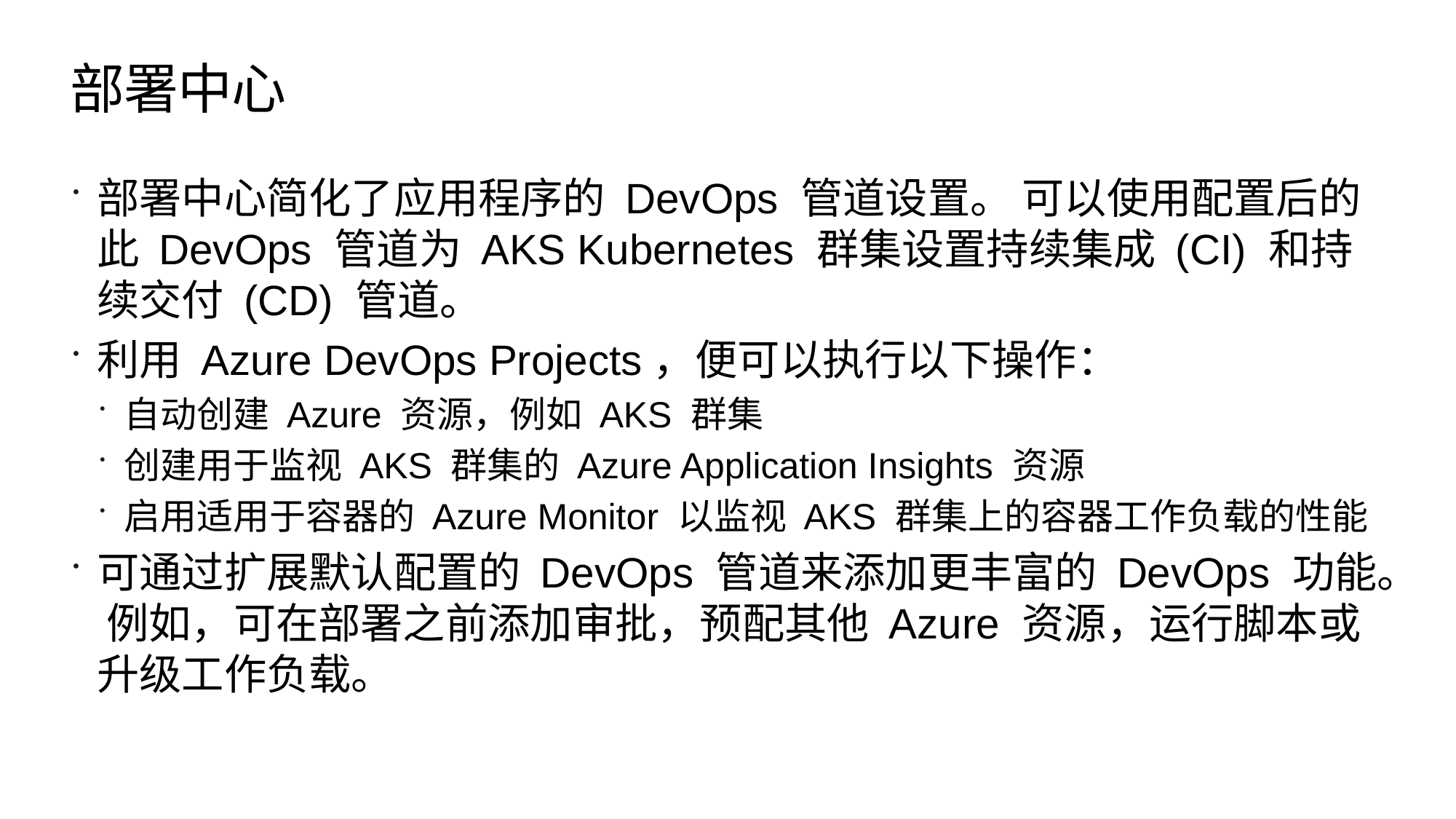

# 部署中心
部署中心简化了应用程序的 DevOps 管道设置。 可以使用配置后的此 DevOps 管道为 AKS Kubernetes 群集设置持续集成 (CI) 和持续交付 (CD) 管道。
利用 Azure DevOps Projects，便可以执行以下操作：
自动创建 Azure 资源，例如 AKS 群集
创建用于监视 AKS 群集的 Azure Application Insights 资源
启用适用于容器的 Azure Monitor 以监视 AKS 群集上的容器工作负载的性能
可通过扩展默认配置的 DevOps 管道来添加更丰富的 DevOps 功能。 例如，可在部署之前添加审批，预配其他 Azure 资源，运行脚本或升级工作负载。